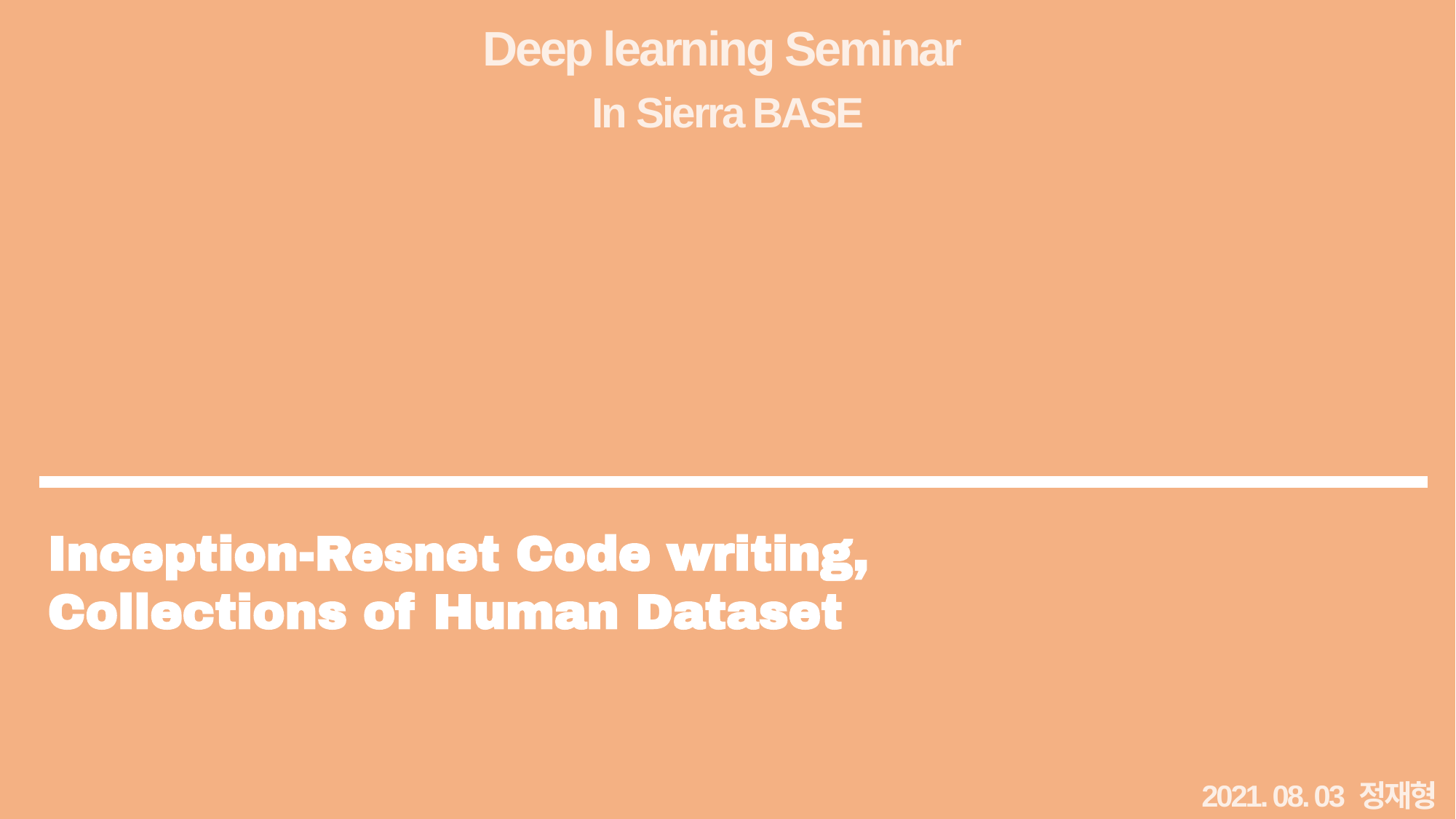

Deep learning Seminar
In Sierra BASE
RPN(loss),
BACKbone: resnet50,
Loss 수렴하게
fasterRCNN 내용추가
Inception-Resnet Code writing,
Collections of Human Dataset
2021. 08. 03 정재형